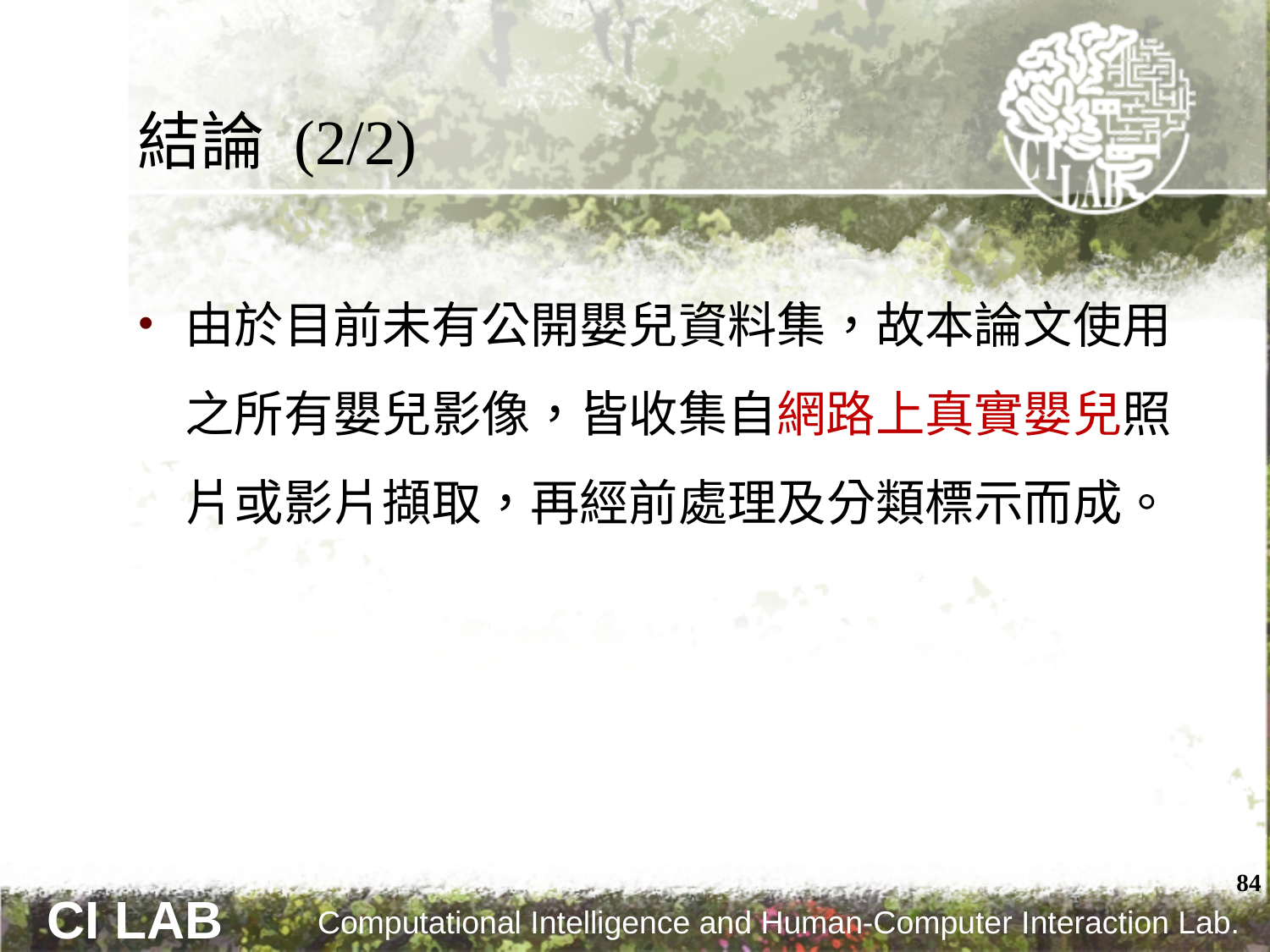

# 結論 (2/2)
由於目前未有公開嬰兒資料集，故本論文使用之所有嬰兒影像，皆收集自網路上真實嬰兒照片或影片擷取，再經前處理及分類標示而成。
84